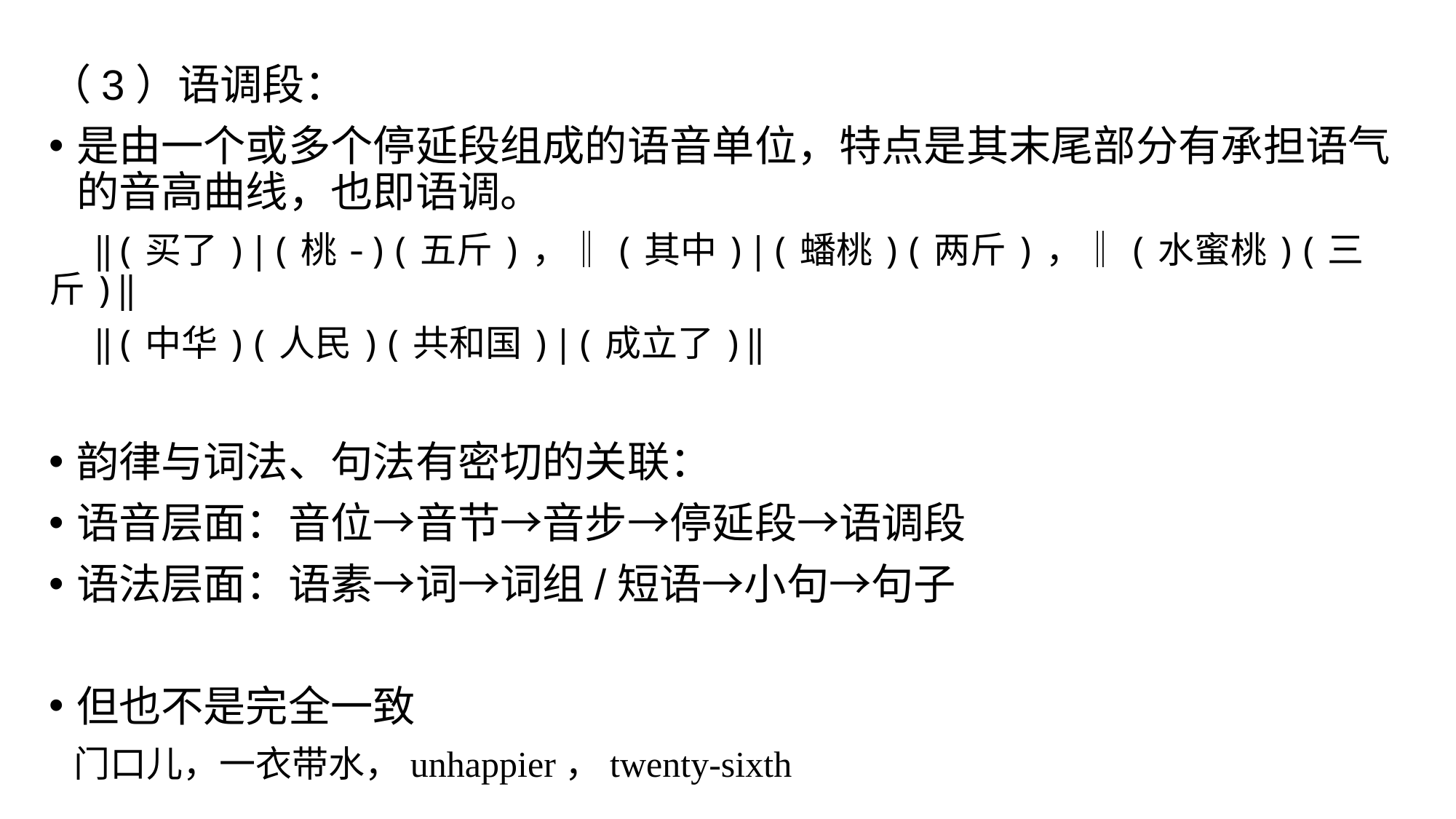

（3）语调段：
是由一个或多个停延段组成的语音单位，特点是其末尾部分有承担语气的音高曲线，也即语调。
  ‖(买了)|(桃-)(五斤)，‖(其中)|(蟠桃)(两斤)，‖(水蜜桃)(三斤)‖
  ‖(中华)(人民)(共和国)|(成立了)‖

韵律与词法、句法有密切的关联：
语音层面：音位→音节→音步→停延段→语调段
语法层面：语素→词→词组/短语→小句→句子

但也不是完全一致
  门口儿，一衣带水，unhappier，twenty-sixth